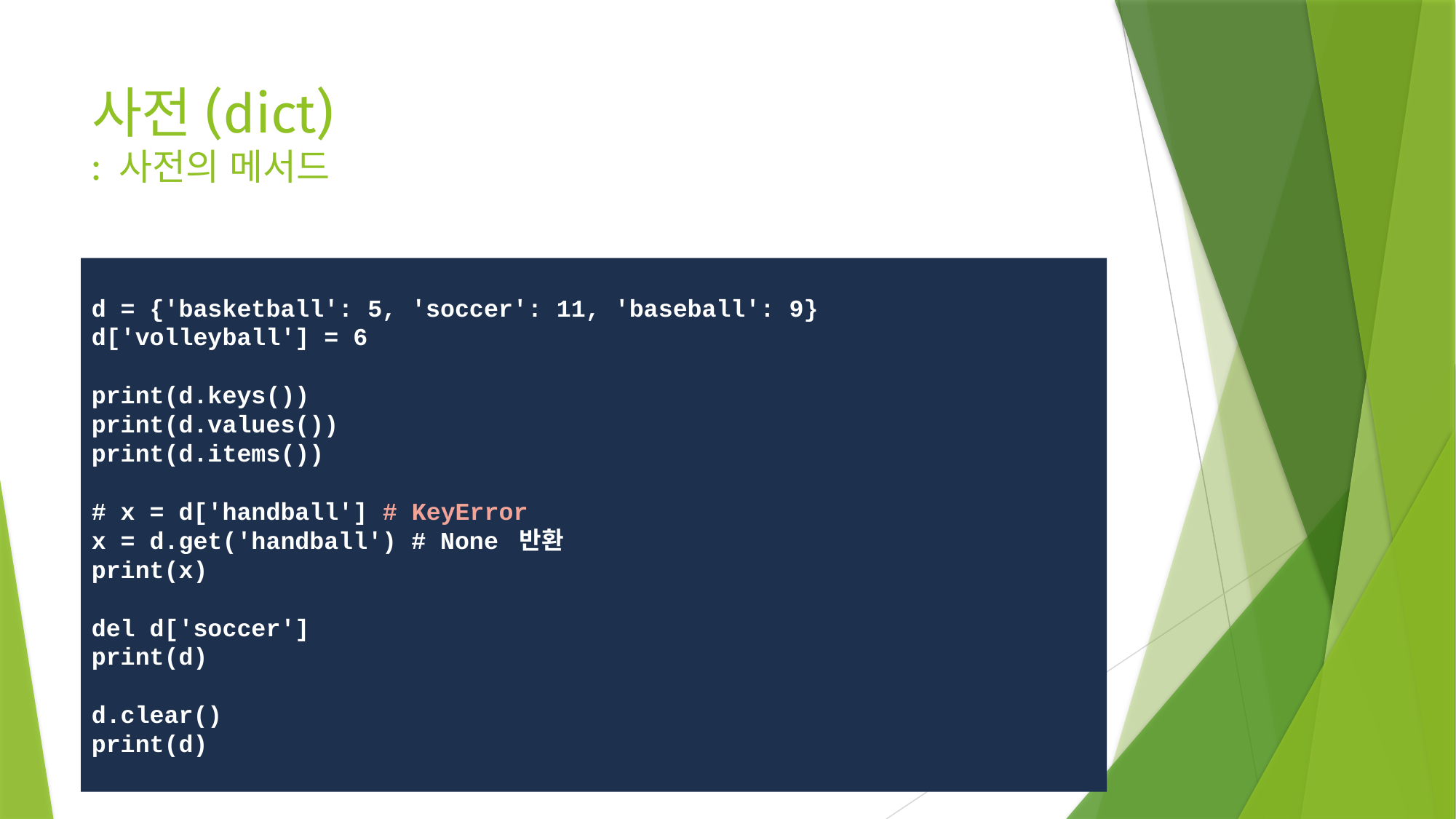

# 사전(dict) : 사전의 메서드

d = {'basketball': 5, 'soccer': 11, 'baseball': 9}
d['volleyball'] = 6
print(d.keys())
print(d.values())
print(d.items())
# x = d['handball'] # KeyError
x = d.get('handball') # None 반환
print(x)
del d['soccer']
print(d)
d.clear()
print(d)